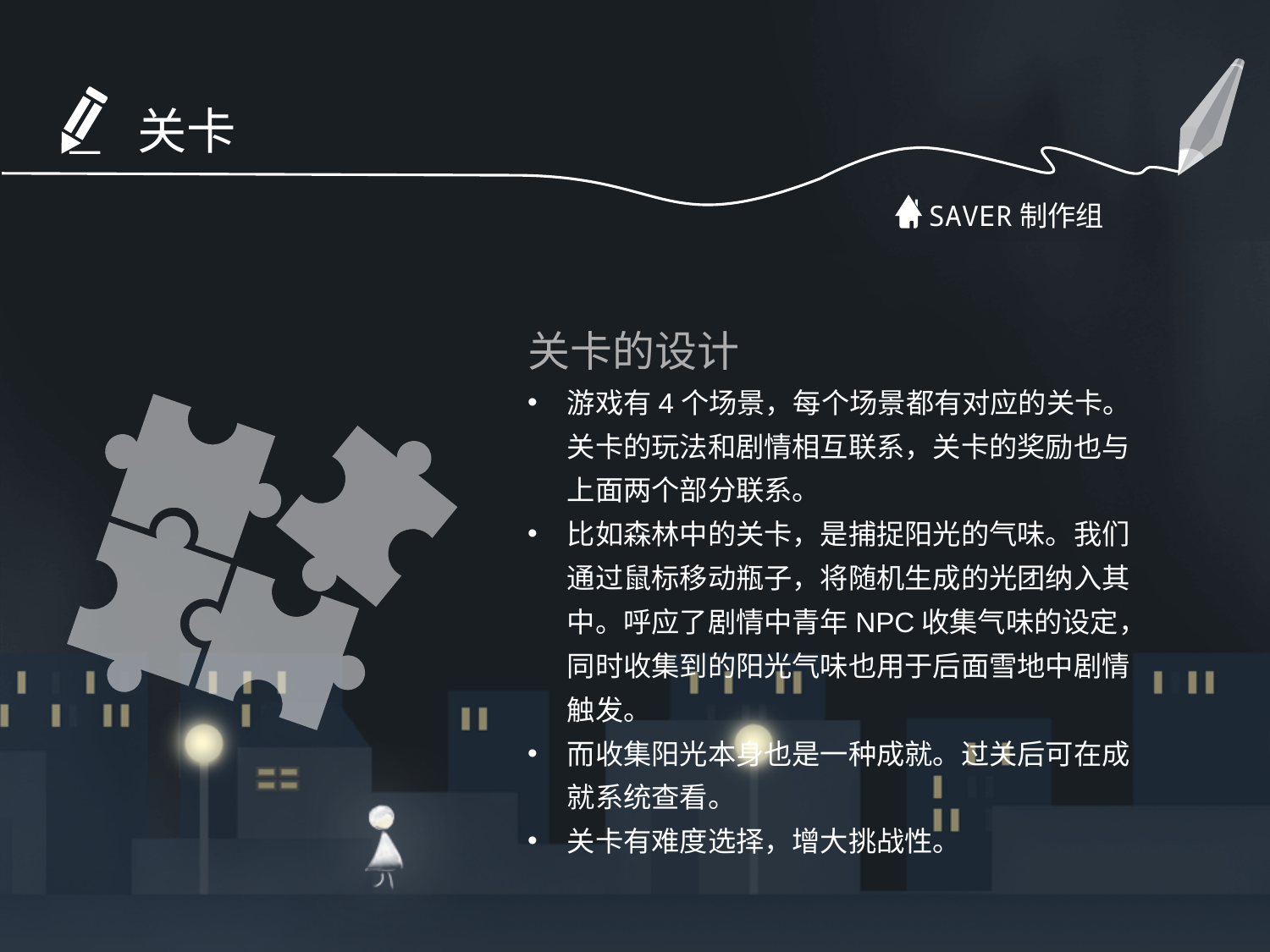

关卡

SAVER制作组

关卡的设计
游戏有4个场景，每个场景都有对应的关卡。关卡的玩法和剧情相互联系，关卡的奖励也与上面两个部分联系。
比如森林中的关卡，是捕捉阳光的气味。我们通过鼠标移动瓶子，将随机生成的光团纳入其中。呼应了剧情中青年NPC收集气味的设定，同时收集到的阳光气味也用于后面雪地中剧情触发。
而收集阳光本身也是一种成就。过关后可在成就系统查看。
关卡有难度选择，增大挑战性。
单击添加标题
在此处添加详细描述文本，尽量与标题文本语言风格相符合，语言描述尽量简洁生动，尽可能概括出段落内容。

单击添加标题
在此处添加详细描述文本，尽量与标题文本语言风格相符合，语言描述尽量简洁生动，尽可能概括出段落内容。

单击添加标题
在此处添加详细描述文本，尽量与标题文本语言风格相符合，语言描述尽量简洁生动，尽可能概括出段落内容。
单击添加标题
在此处添加详细描述文本，尽量与标题文本语言风格相符合，语言描述尽量简洁生动，尽可能概括出段落内容。